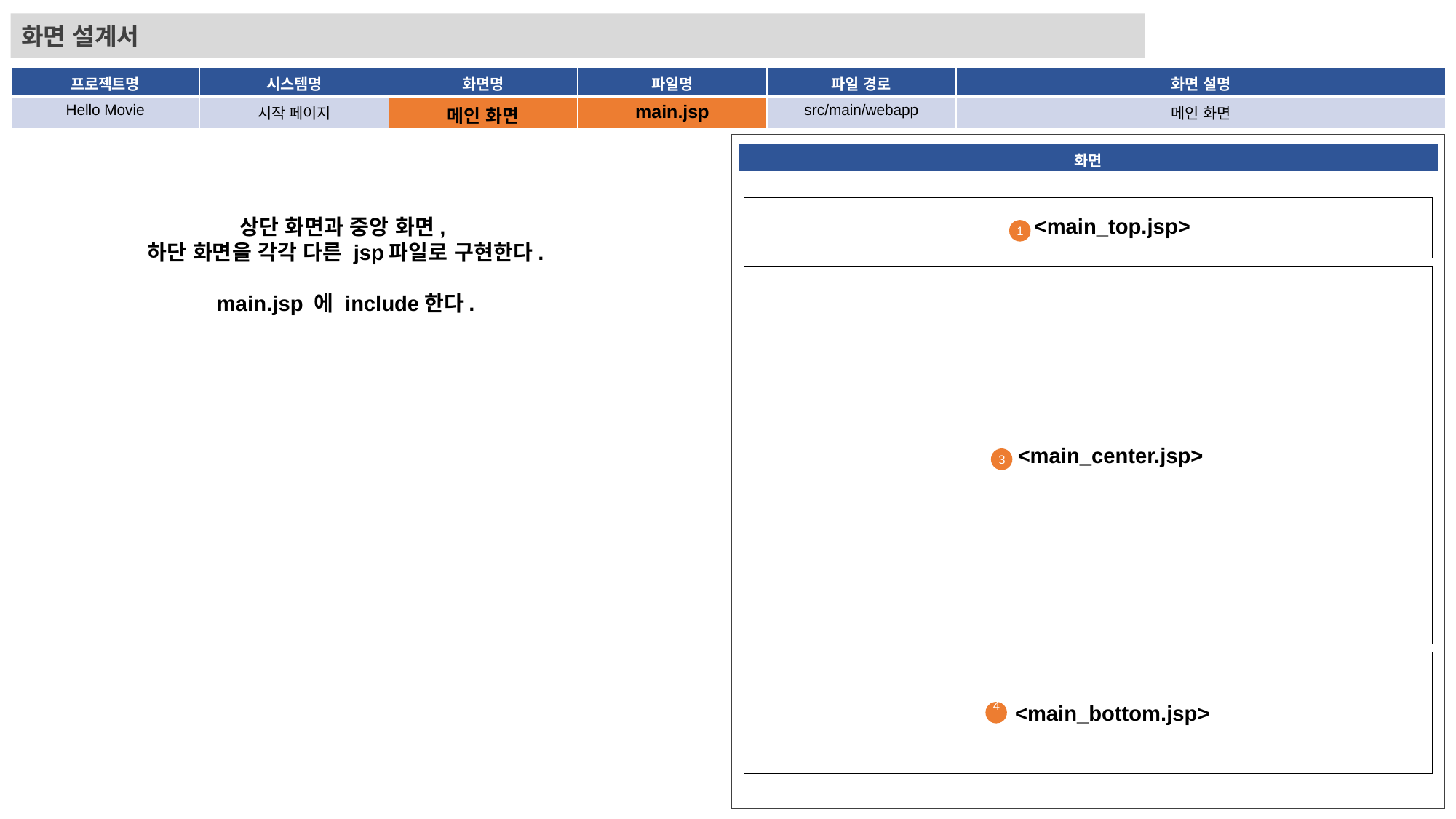

화면 설계서
| 프로젝트명 | 시스템명 | 화면명 | 파일명 | 파일 경로 | 화면 설명 |
| --- | --- | --- | --- | --- | --- |
| Hello Movie | 시작 페이지 | 메인 화면 | main.jsp | src/main/webapp | 메인 화면 |

| 화면 |
| --- |

<main_top.jsp>
상단 화면과 중앙 화면,
하단 화면을 각각 다른 jsp파일로 구현한다.

main.jsp 에 include한다.
1

<main_center.jsp>
3

<main_bottom.jsp>
4